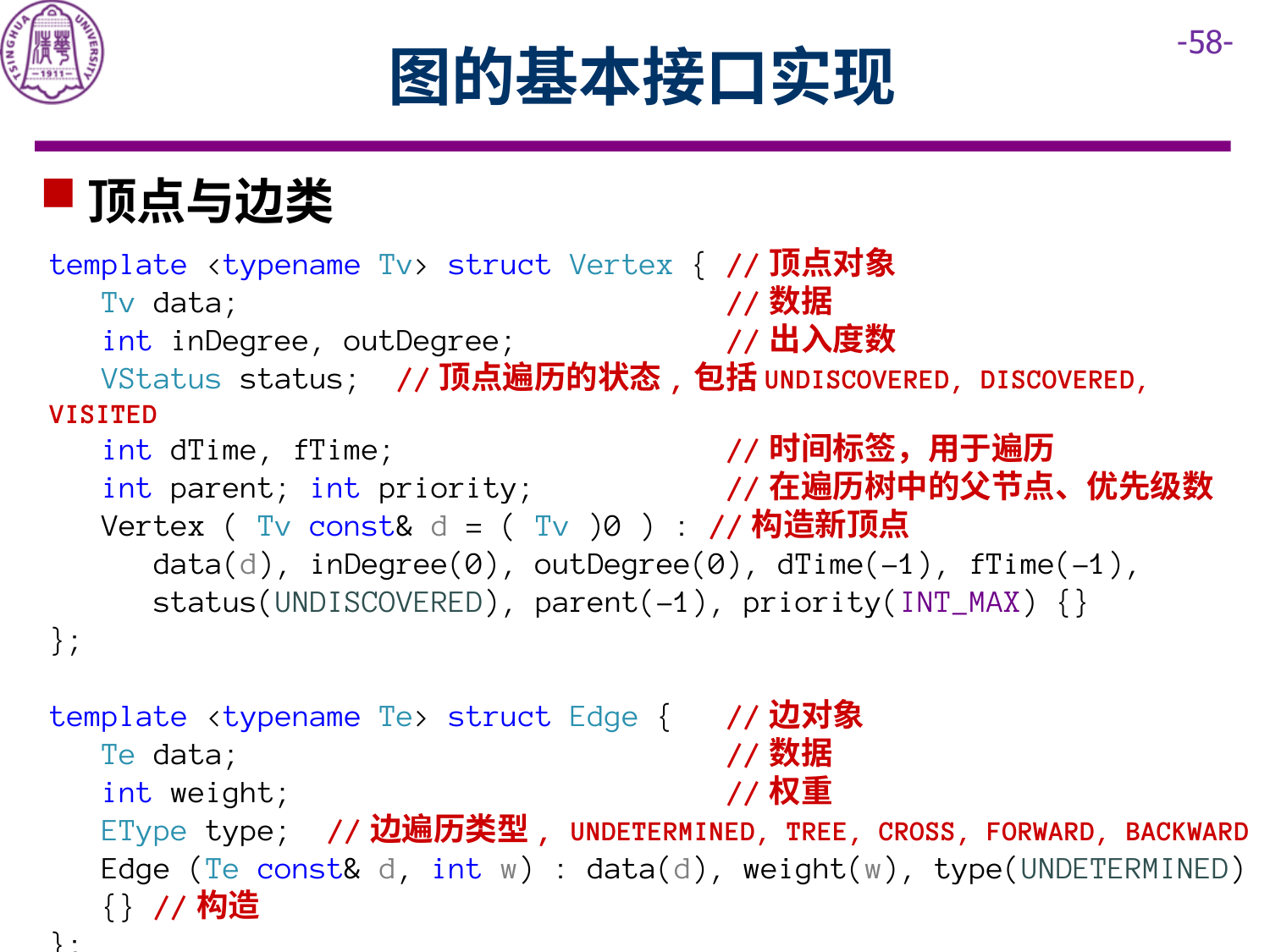

# 图的基本接口实现
顶点与边类
template <typename Tv> struct Vertex { //顶点对象
   Tv data;                            //数据
   int inDegree, outDegree;            //出入度数
   VStatus status;  //顶点遍历的状态,包括UNDISCOVERED, DISCOVERED, VISITED
   int dTime, fTime;                   //时间标签，用于遍历
   int parent; int priority;           //在遍历树中的父节点、优先级数
   Vertex ( Tv const& d = ( Tv )0 ) : //构造新顶点
      data(d), inDegree(0), outDegree(0), dTime(-1), fTime(-1),
      status(UNDISCOVERED), parent(-1), priority(INT_MAX) {}
};

template <typename Te> struct Edge {   //边对象
   Te data;                            //数据
   int weight;                         //权重
   EType type;  //边遍历类型, UNDETERMINED, TREE, CROSS, FORWARD, BACKWARD
   Edge (Te const& d, int w) : data(d), weight(w), type(UNDETERMINED)
   {} //构造
};